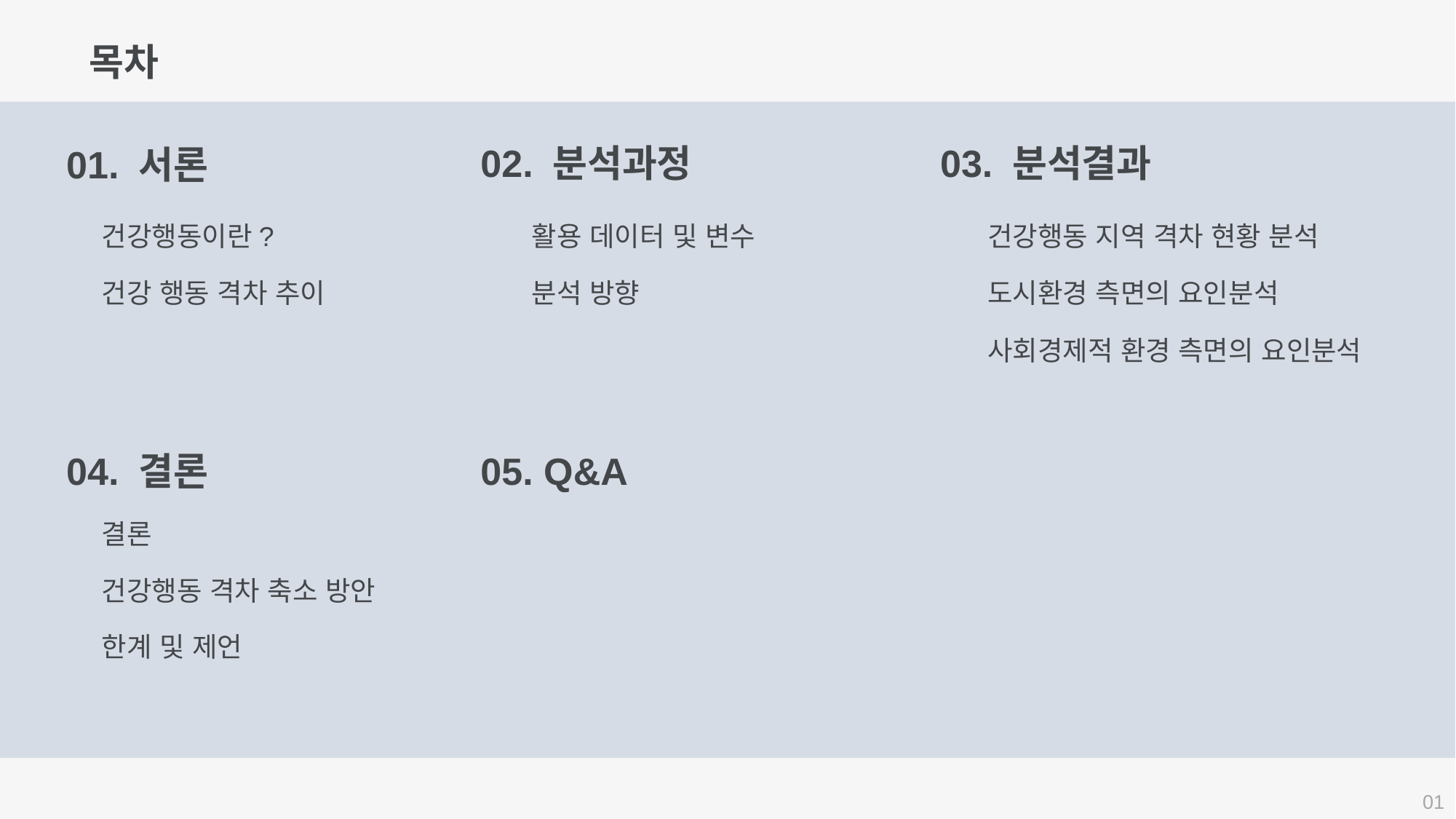

목차

03. 분석결과
02. 분석과정
01. 서론
건강행동 지역 격차 현황 분석
건강행동이란?
활용 데이터 및 변수
건강 행동 격차 추이
분석 방향
도시환경 측면의 요인분석
사회경제적 환경 측면의 요인분석
04. 결론
05. Q&A
결론
건강행동 격차 축소 방안
한계 및 제언
01